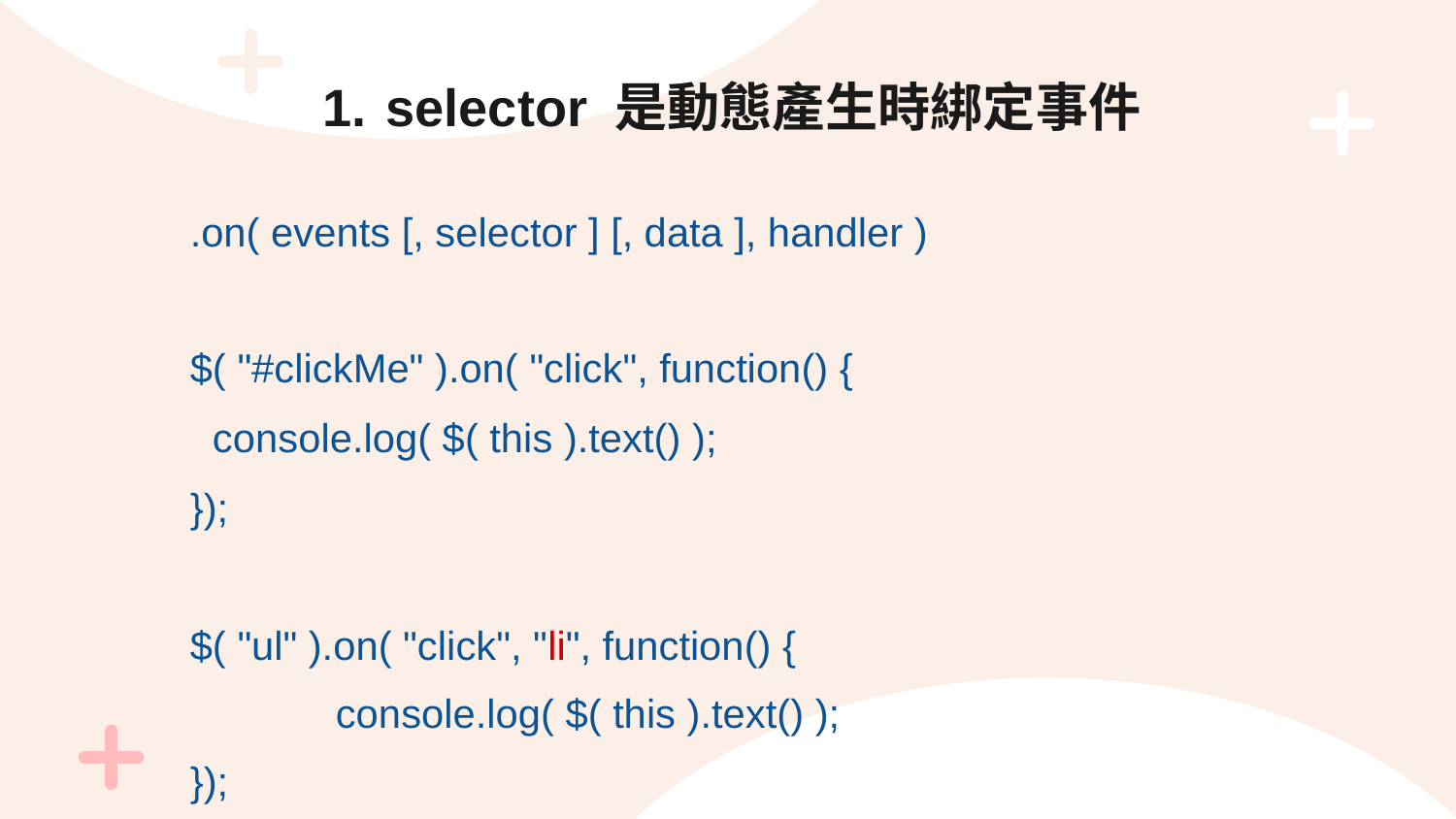

# selector 是動態產生時綁定事件
.on( events [, selector ] [, data ], handler )

$( "#clickMe" ).on( "click", function() {
  console.log( $( this ).text() );
});

$( "ul" ).on( "click", "li", function() {
	console.log( $( this ).text() );
});